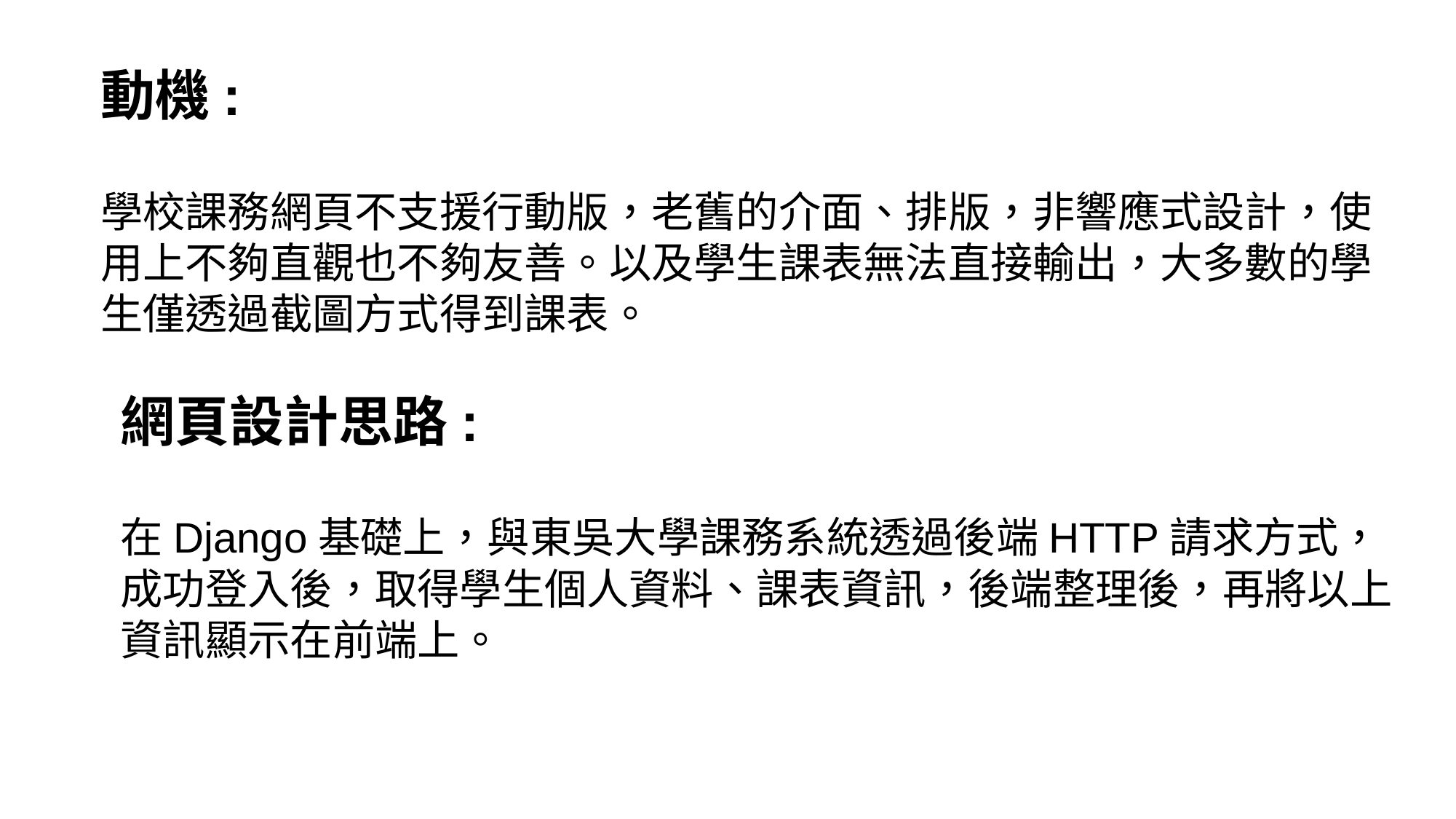

動機:

學校課務網頁不支援行動版，老舊的介面、排版，非響應式設計，使用上不夠直觀也不夠友善。以及學生課表無法直接輸出，大多數的學生僅透過截圖方式得到課表。
網頁設計思路:

在Django基礎上，與東吳大學課務系統透過後端HTTP請求方式，成功登入後，取得學生個人資料、課表資訊，後端整理後，再將以上資訊顯示在前端上。